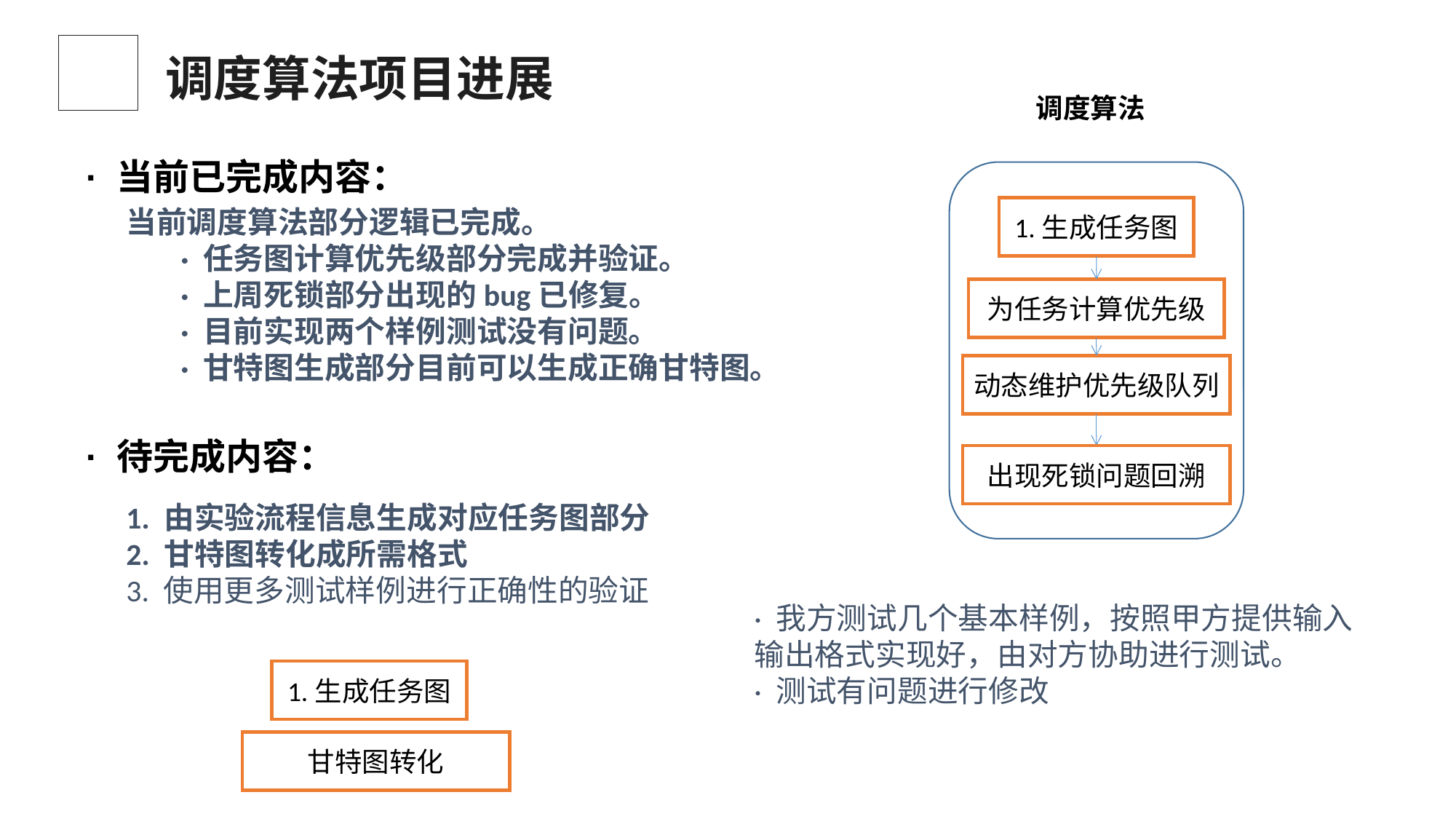

调度算法项目进展

调度算法
· 当前已完成内容：

当前调度算法部分逻辑已完成。
· 任务图计算优先级部分完成并验证。
· 上周死锁部分出现的bug已修复。
· 目前实现两个样例测试没有问题。
· 甘特图生成部分目前可以生成正确甘特图。
1.生成任务图
为任务计算优先级
动态维护优先级队列
· 待完成内容：
出现死锁问题回溯
1. 由实验流程信息生成对应任务图部分
2. 甘特图转化成所需格式
3. 使用更多测试样例进行正确性的验证
· 我方测试几个基本样例，按照甲方提供输入输出格式实现好，由对方协助进行测试。
· 测试有问题进行修改
1.生成任务图
甘特图转化